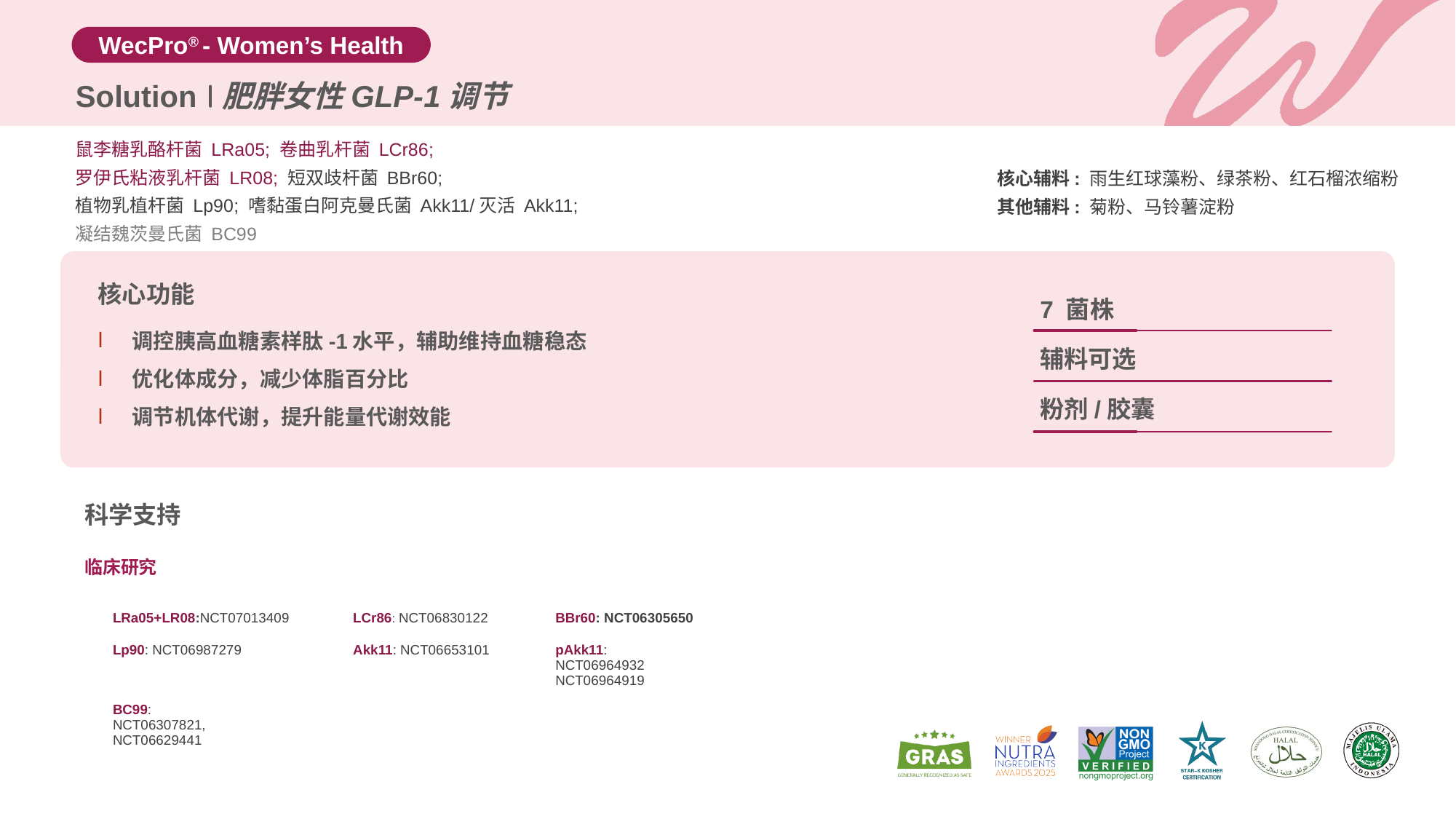

Solution
肥胖女性GLP-1调节
鼠李糖乳酪杆菌 LRa05; 卷曲乳杆菌 LCr86;
罗伊氏粘液乳杆菌 LR08; 短双歧杆菌 BBr60;
植物乳植杆菌 Lp90; 嗜黏蛋白阿克曼氏菌 Akk11/灭活 Akk11;
凝结魏茨曼氏菌 BC99
核心辅料: 雨生红球藻粉、绿茶粉、红石榴浓缩粉
其他辅料: 菊粉、马铃薯淀粉

核心功能
7 菌株
调控胰高血糖素样肽-1水平，辅助维持血糖稳态
优化体成分，减少体脂百分比
调节机体代谢，提升能量代谢效能
辅料可选
粉剂/胶囊
科学支持
临床研究
| LRa05+LR08:NCT07013409 | LCr86: NCT06830122 | BBr60: NCT06305650 |
| --- | --- | --- |
| Lp90: NCT06987279 | Akk11: NCT06653101 | pAkk11: NCT06964932 NCT06964919 |
| BC99: NCT06307821, NCT06629441 |  |  |